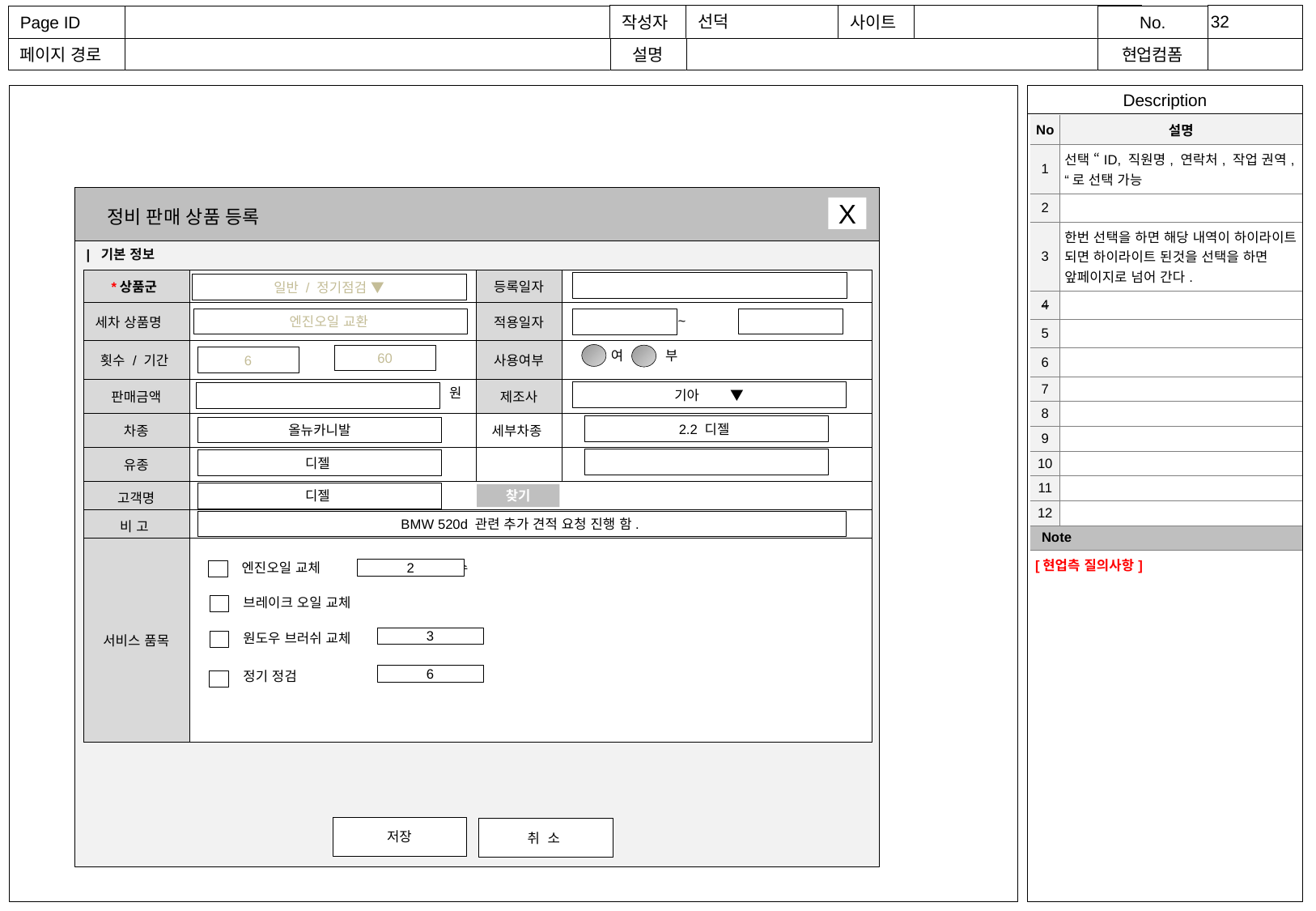

| No | 설명 |
| --- | --- |
| 1 | 선택 “ID, 직원명, 연락처, 작업 권역, “로 선택 가능 |
| 2 |  |
| 3 | 한번 선택을 하면 해당 내역이 하이라이트 되면 하이라이트 된것을 선택을 하면 앞페이지로 넘어 간다. |
| 4 |  |
| 5 |  |
| 6 |  |
| 7 |  |
| 8 |  |
| 9 |  |
| 10 |  |
| 11 |  |
| 12 |  |
| Note |  |
| [현업측 질의사항] |  |

X
정비 판매 상품 등록
|  기본 정보
| \*상품군 |  | 등록일자 |  |
| --- | --- | --- | --- |
| 세차 상품명 |  | 적용일자 | ~ |
| 횟수 / 기간 | 회 일 | 사용여부 |  |
| 판매금액 |  | 제조사 |  |
| 차종 |  | 세부차종 |  |
| 유종 |  |  |  |
| 고객명 |  |  |  |
| 비 고 |  |  |  |
| 서비스 품목 |  |  |  |

일반 / 정기점검 ▼
엔진오일 교환

여

부

60
6
원
기아        ▼

2.2 디젤
올뉴카니발

디젤
디젤
찾기
BMW 520d 관련 추가 견적 요청 진행 함.
엔진오일 교체                                횟수
2

브레이크 오일 교체

원도우 브러쉬 교체
3

정기 정검
6

저장
취  소